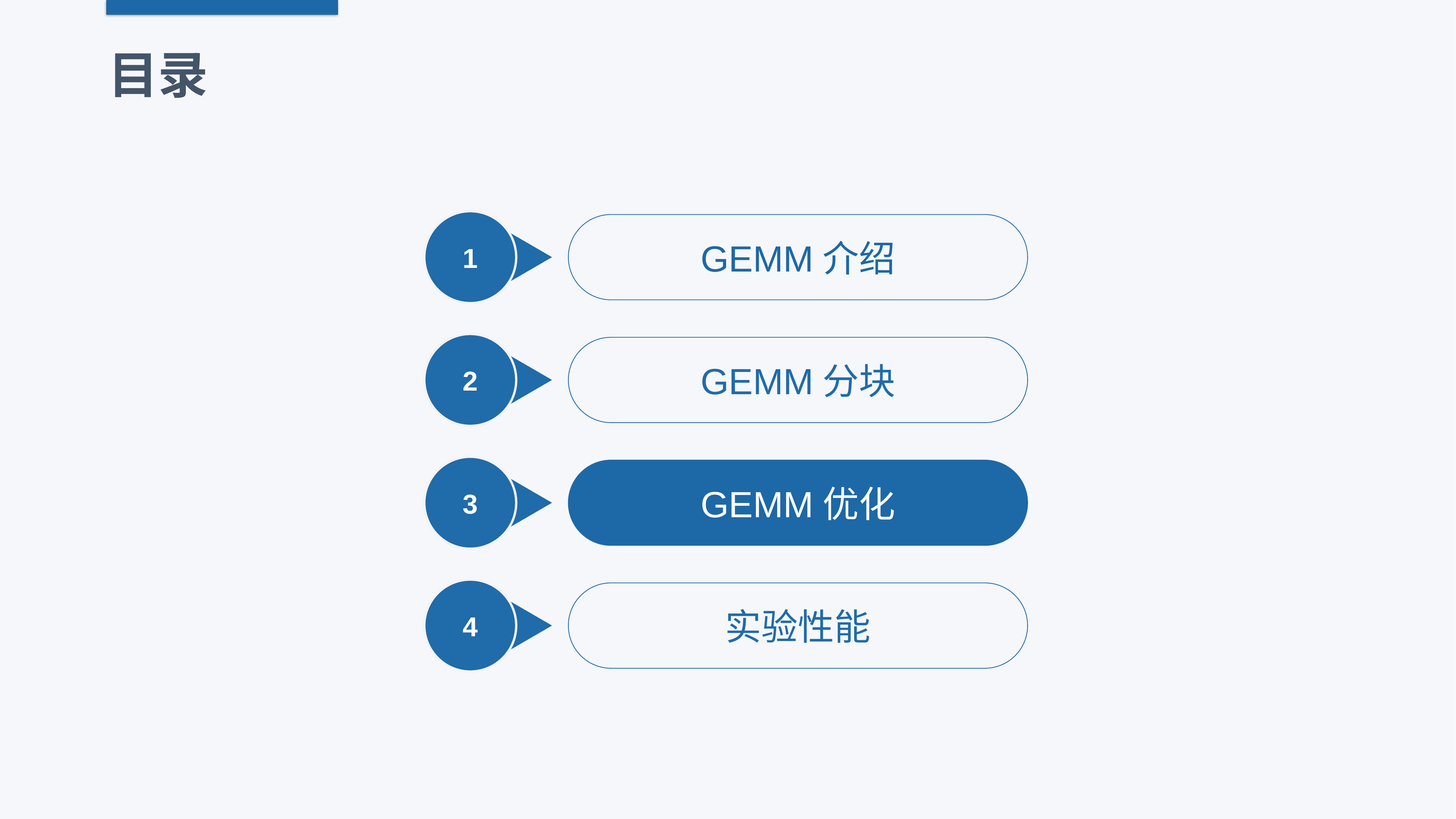

目录

1
v
GEMM介绍

2

GEMM分块

3

GEMM优化

4

实验性能